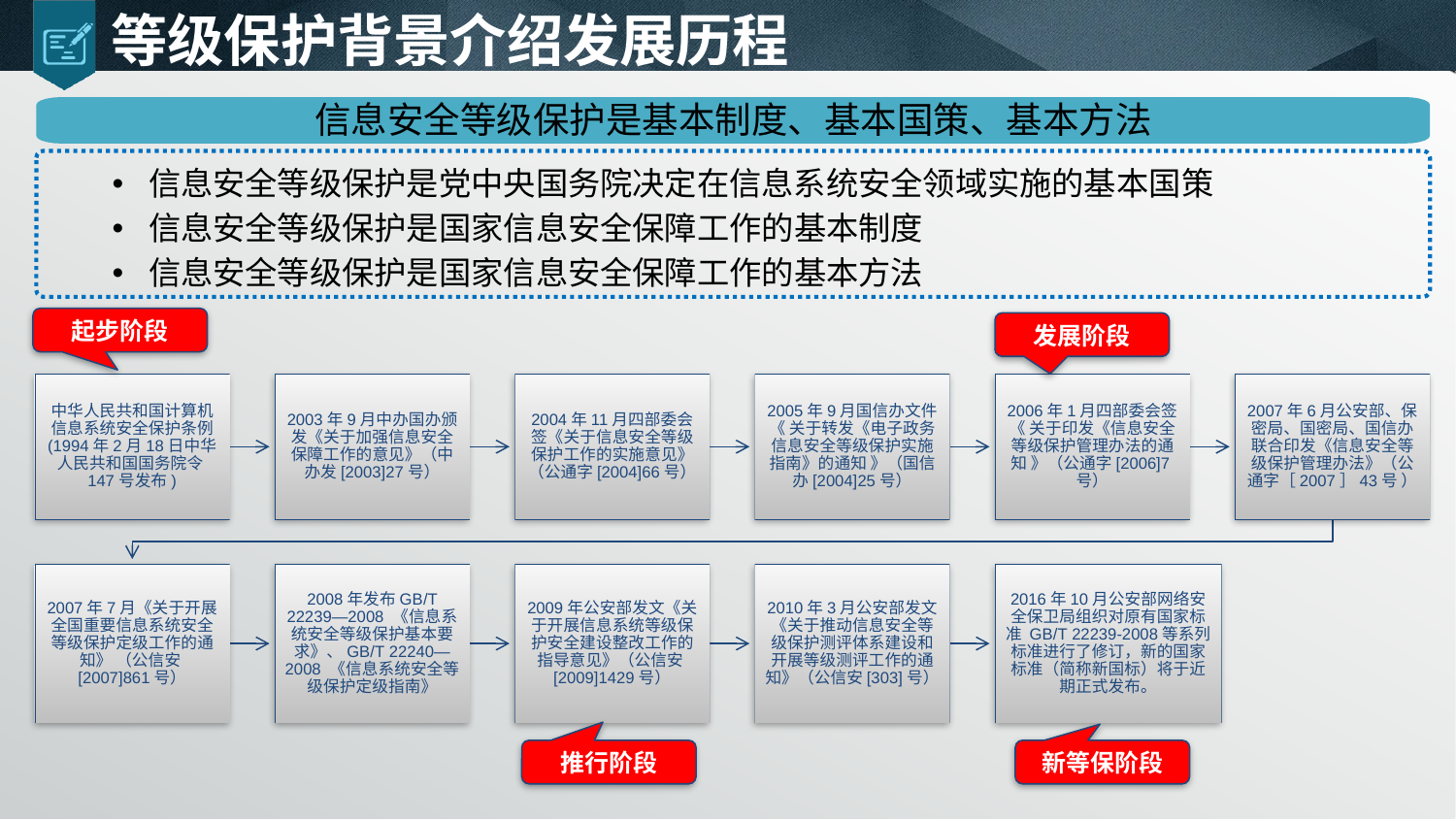

# 等级保护背景介绍发展历程
信息安全等级保护是基本制度、基本国策、基本方法

信息安全等级保护是党中央国务院决定在信息系统安全领域实施的基本国策
信息安全等级保护是国家信息安全保障工作的基本制度
信息安全等级保护是国家信息安全保障工作的基本方法
起步阶段
发展阶段

中华人民共和国计算机信息系统安全保护条例 (1994年2月18日中华人民共和国国务院令147号发布)

2003年9月中办国办颁发《关于加强信息安全保障工作的意见》（中办发[2003]27号）

2004年11月四部委会签《关于信息安全等级保护工作的实施意见》（公通字[2004]66号）

2005年9月国信办文件《 关于转发《电子政务信息安全等级保护实施指南》的通知 》（国信办[2004]25号）

2006年1月四部委会签《 关于印发《信息安全等级保护管理办法的通知 》（公通字[2006]7号）

2007年6月公安部、保密局、国密局、国信办联合印发《信息安全等级保护管理办法》（公通字［2007］43号 ）

2007年7月《关于开展全国重要信息系统安全等级保护定级工作的通知》 （公信安[2007]861号）

2008年发布GB/T 22239—2008 《信息系统安全等级保护基本要求》、GB/T 22240—2008 《信息系统安全等级保护定级指南》

2009年公安部发文《关于开展信息系统等级保护安全建设整改工作的指导意见》（公信安[2009]1429号）

2010年3月公安部发文《关于推动信息安全等级保护测评体系建设和开展等级测评工作的通知》（公信安[303]号）
2016年10月公安部网络安全保卫局组织对原有国家标准 GB/T 22239-2008等系列标准进行了修订，新的国家标准（简称新国标）将于近期正式发布。
推行阶段
新等保阶段